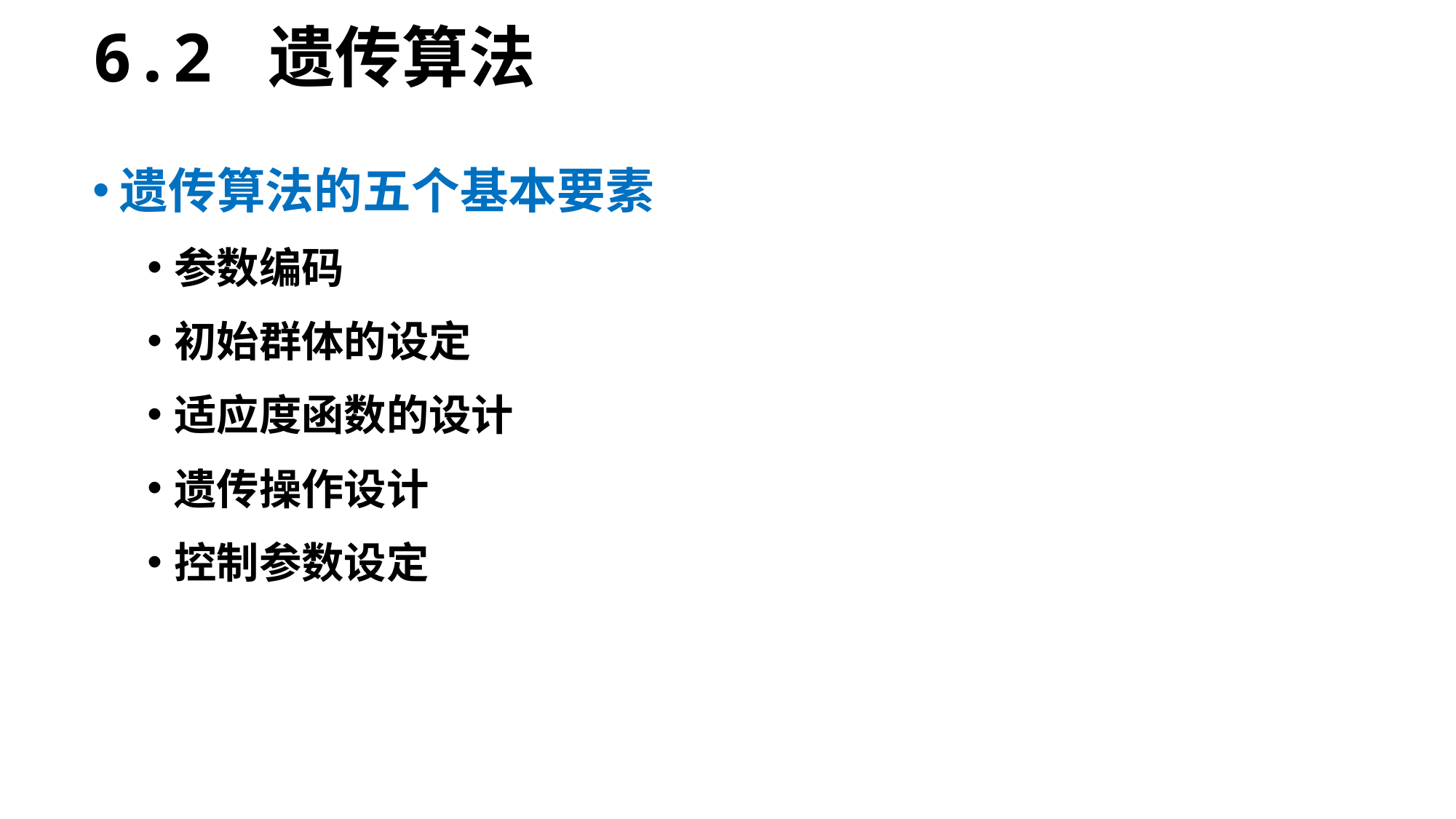

6.2 遗传算法
遗传算法的五个基本要素
参数编码
初始群体的设定
适应度函数的设计
遗传操作设计
控制参数设定